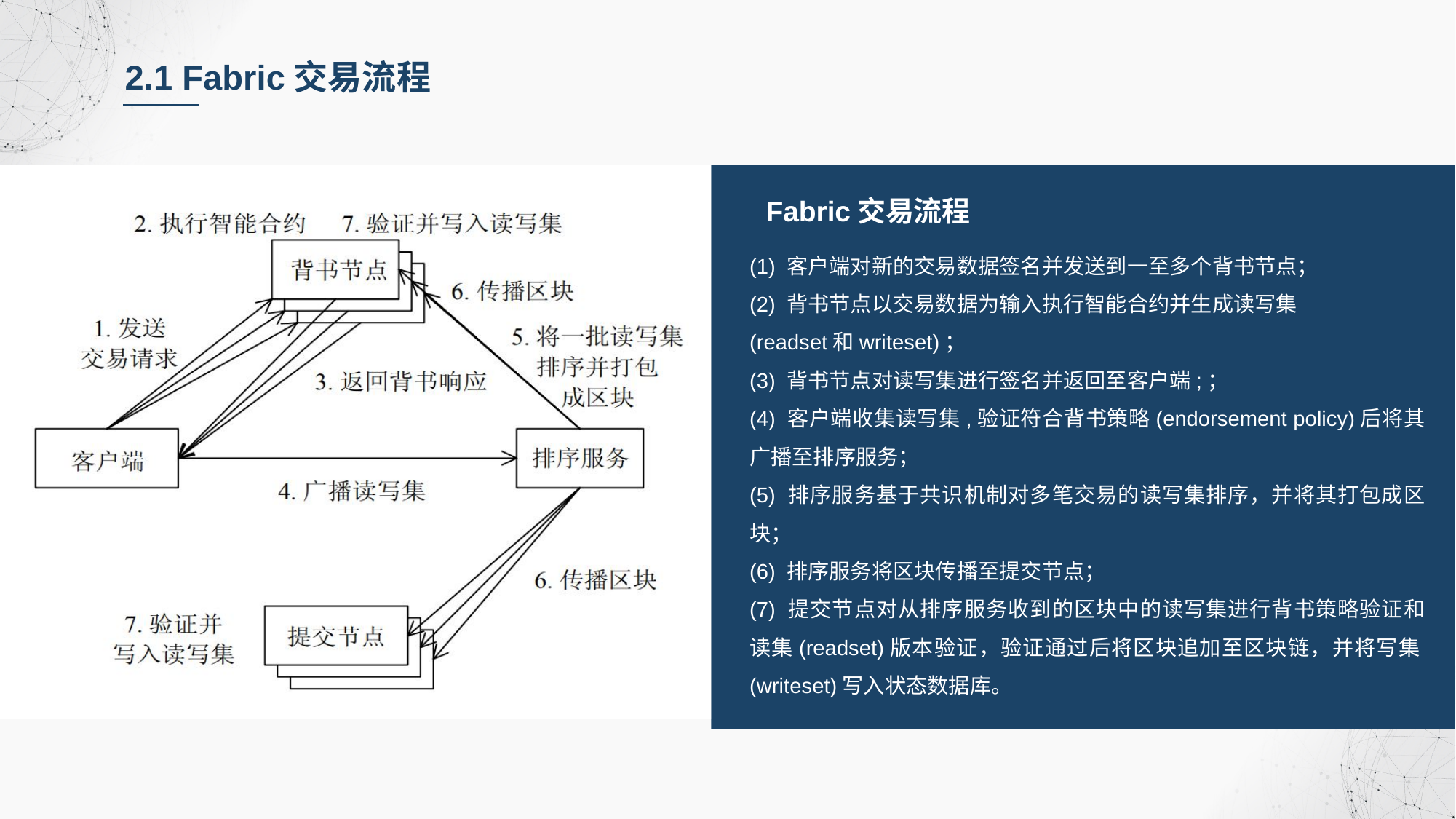

2.1 Fabric交易流程

Fabric交易流程
(1) 客户端对新的交易数据签名并发送到一至多个背书节点；
(2) 背书节点以交易数据为输入执行智能合约并生成读写集
(readset和writeset)；
(3) 背书节点对读写集进行签名并返回至客户端;；
(4) 客户端收集读写集,验证符合背书策略(endorsement policy)后将其广播至排序服务；
(5) 排序服务基于共识机制对多笔交易的读写集排序，并将其打包成区块；
(6) 排序服务将区块传播至提交节点；
(7) 提交节点对从排序服务收到的区块中的读写集进行背书策略验证和读集(readset)版本验证，验证通过后将区块追加至区块链，并将写集(writeset)写入状态数据库。